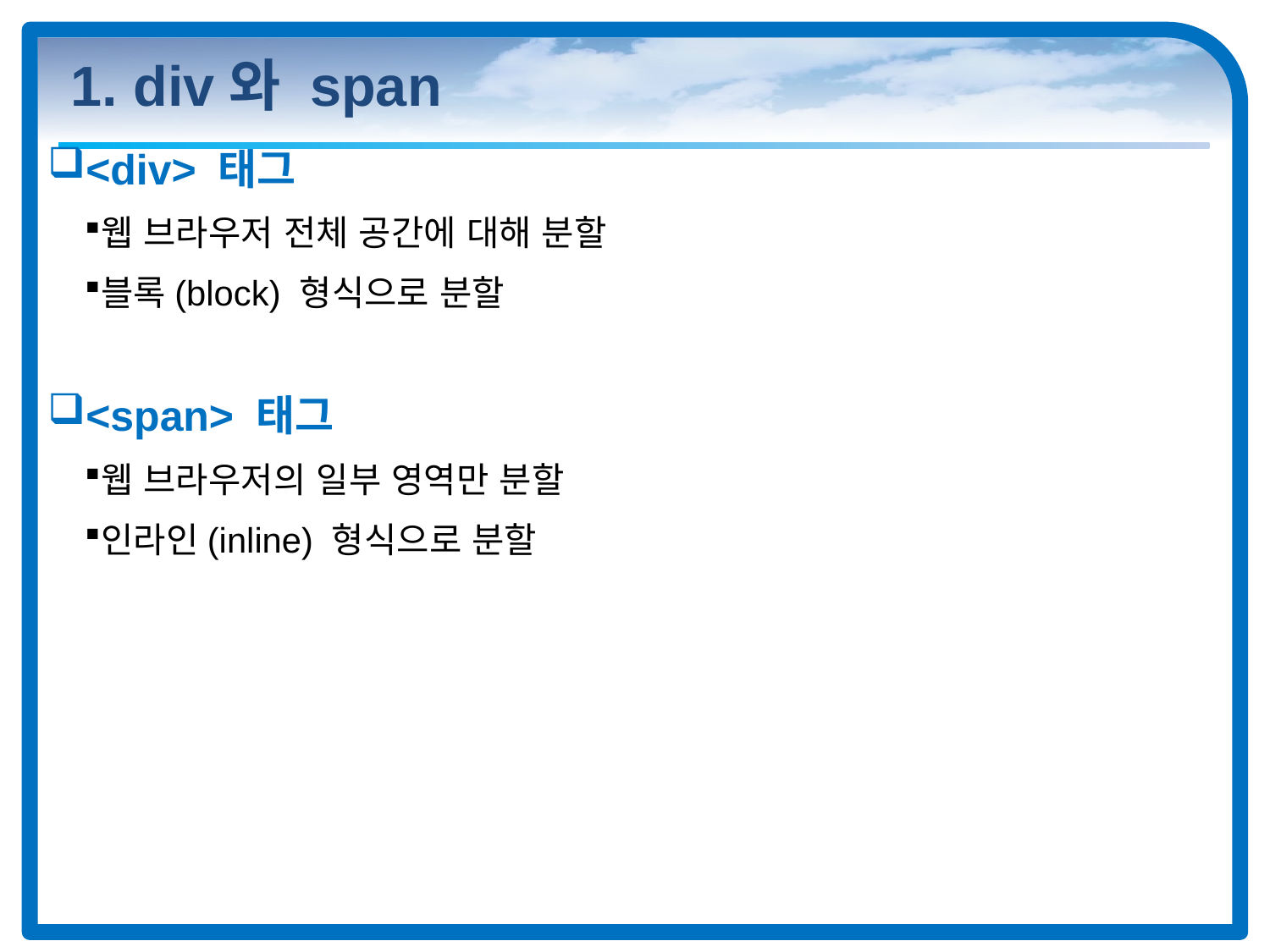

# 1. div와 span
<div> 태그
웹 브라우저 전체 공간에 대해 분할
블록(block) 형식으로 분할

<span> 태그
웹 브라우저의 일부 영역만 분할
인라인(inline) 형식으로 분할